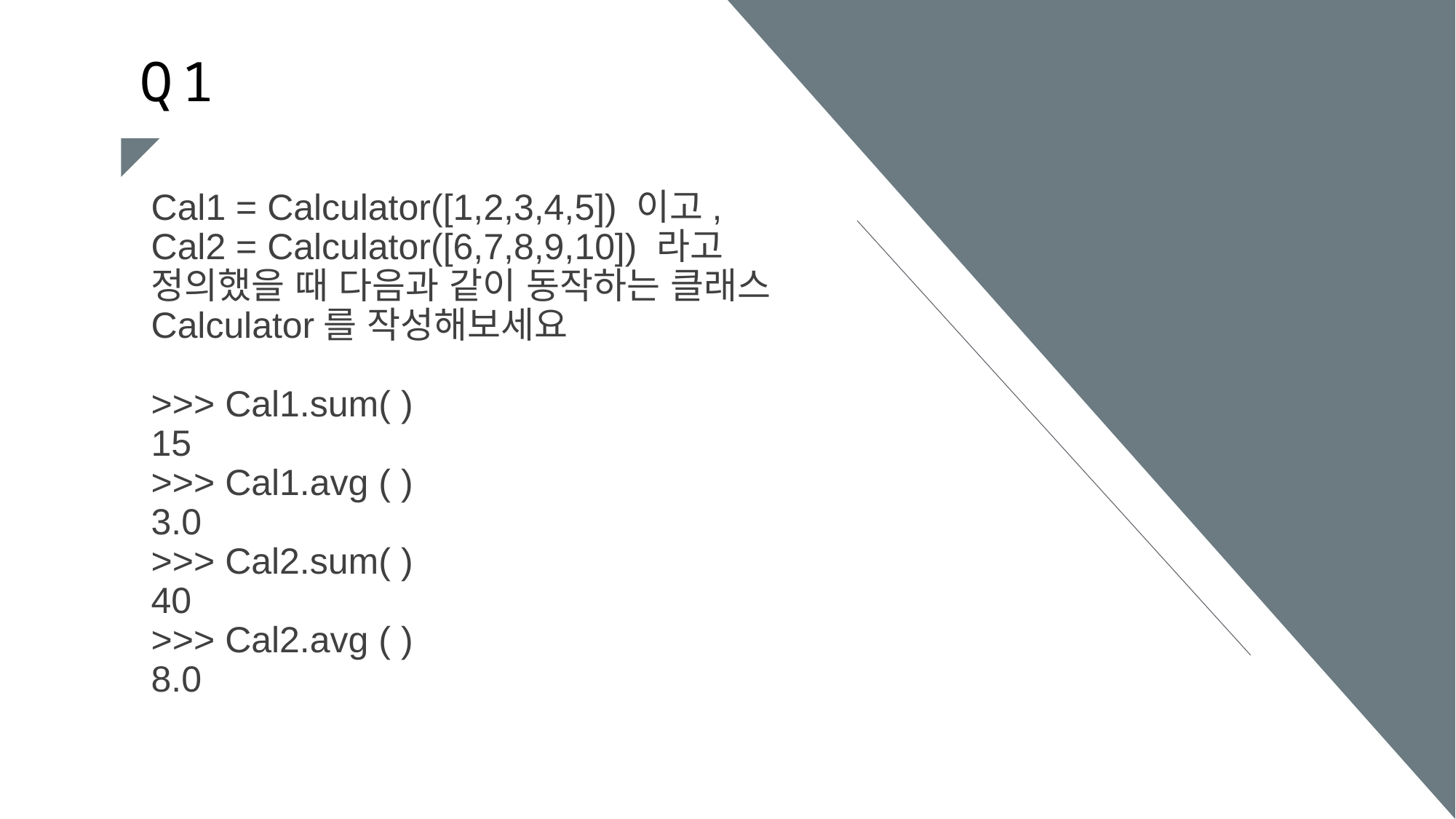

Q1

Cal1 = Calculator([1,2,3,4,5]) 이고,
Cal2 = Calculator([6,7,8,9,10]) 라고 정의했을 때 다음과 같이 동작하는 클래스 Calculator를 작성해보세요

>>> Cal1.sum( )
15
>>> Cal1.avg ( )
3.0
>>> Cal2.sum( )
40
>>> Cal2.avg ( )
8.0